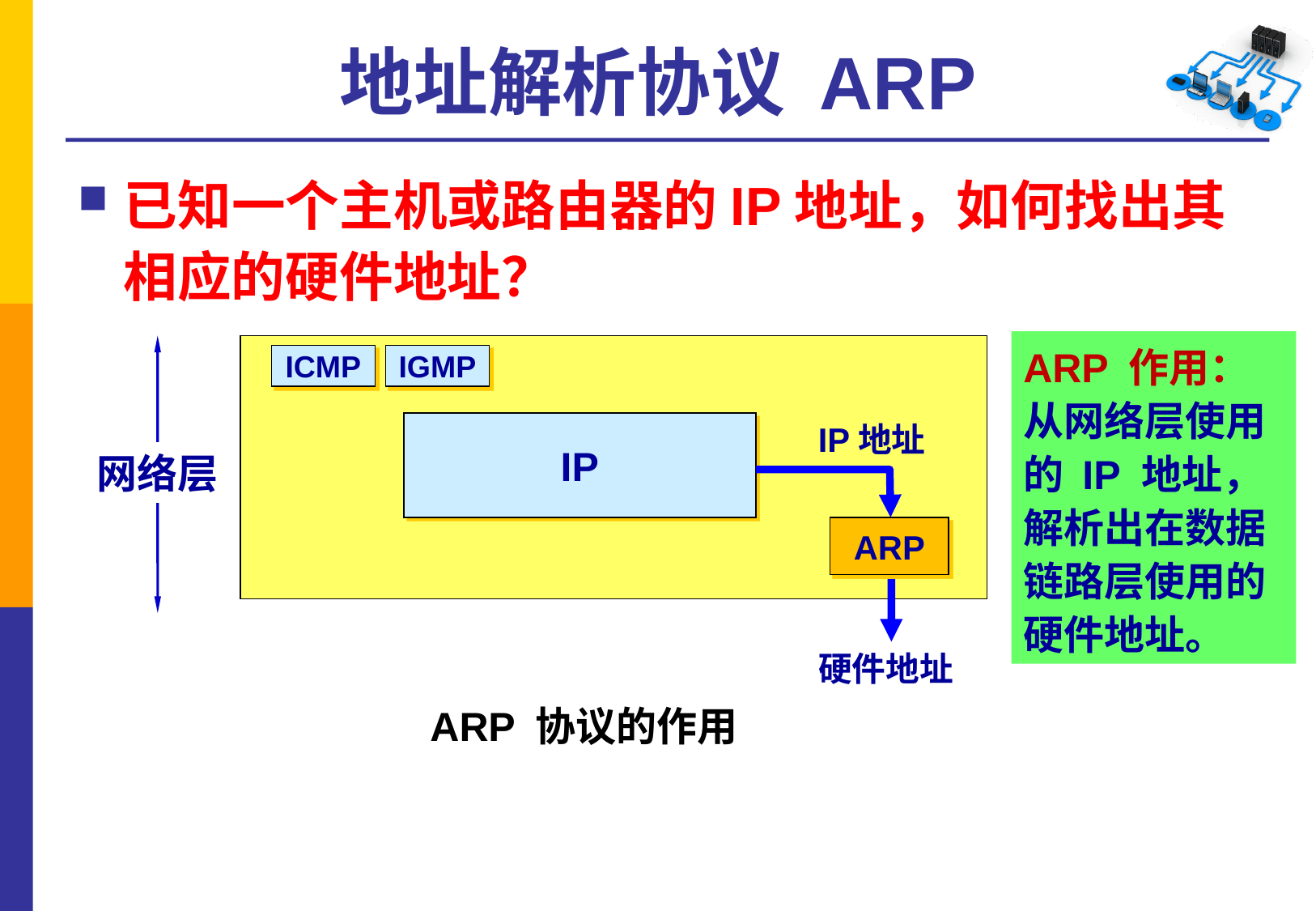

# 地址解析协议 ARP
已知一个主机或路由器的IP地址，如何找出其相应的硬件地址？
ARP 作用：
从网络层使用的 IP 地址，解析出在数据链路层使用的硬件地址。

ARP

ICMP
IGMP
IP地址
IP
网络层

ARP

硬件地址
ARP 协议的作用